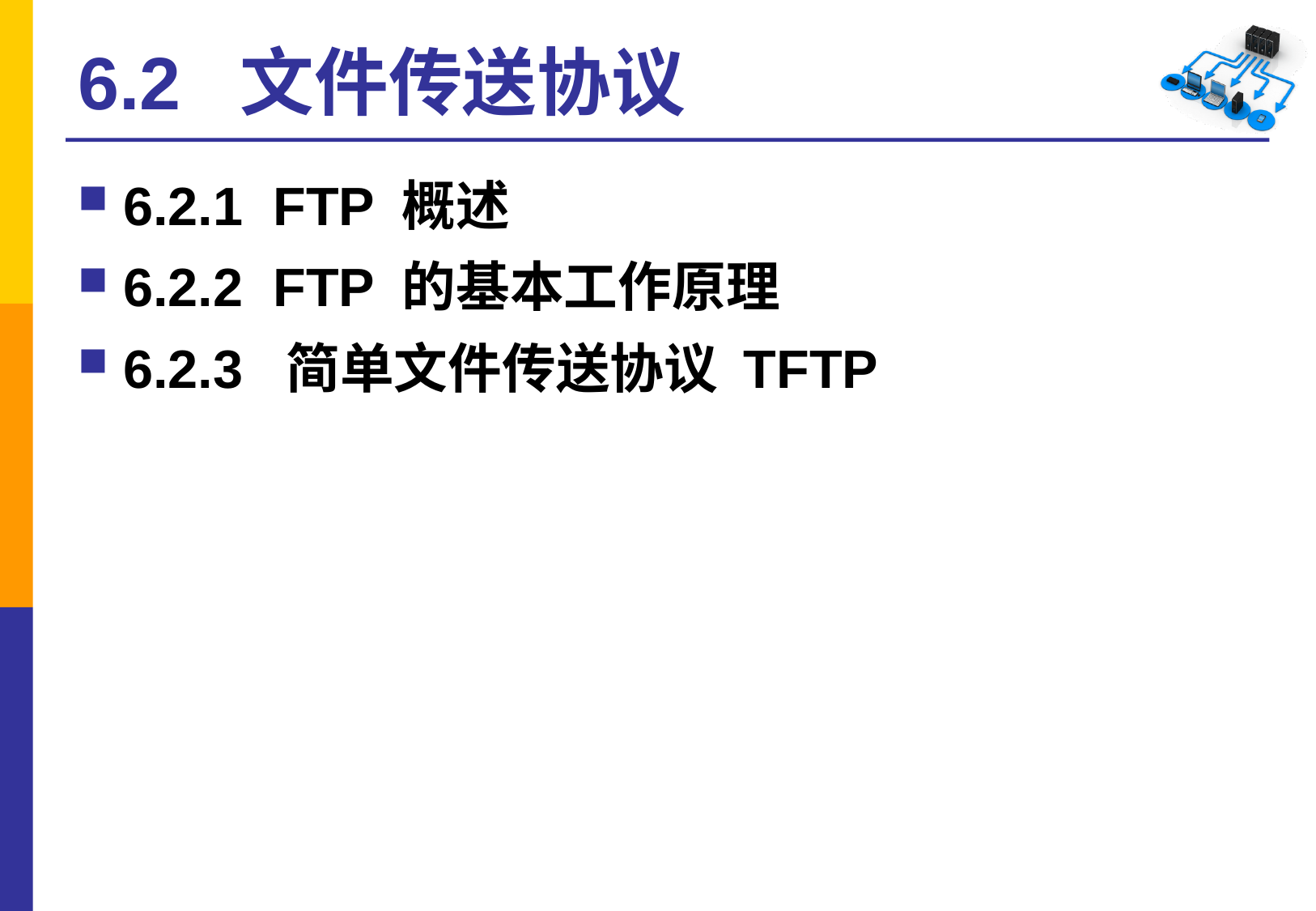

# 6.2  文件传送协议
6.2.1  FTP 概述
6.2.2  FTP 的基本工作原理
6.2.3  简单文件传送协议 TFTP